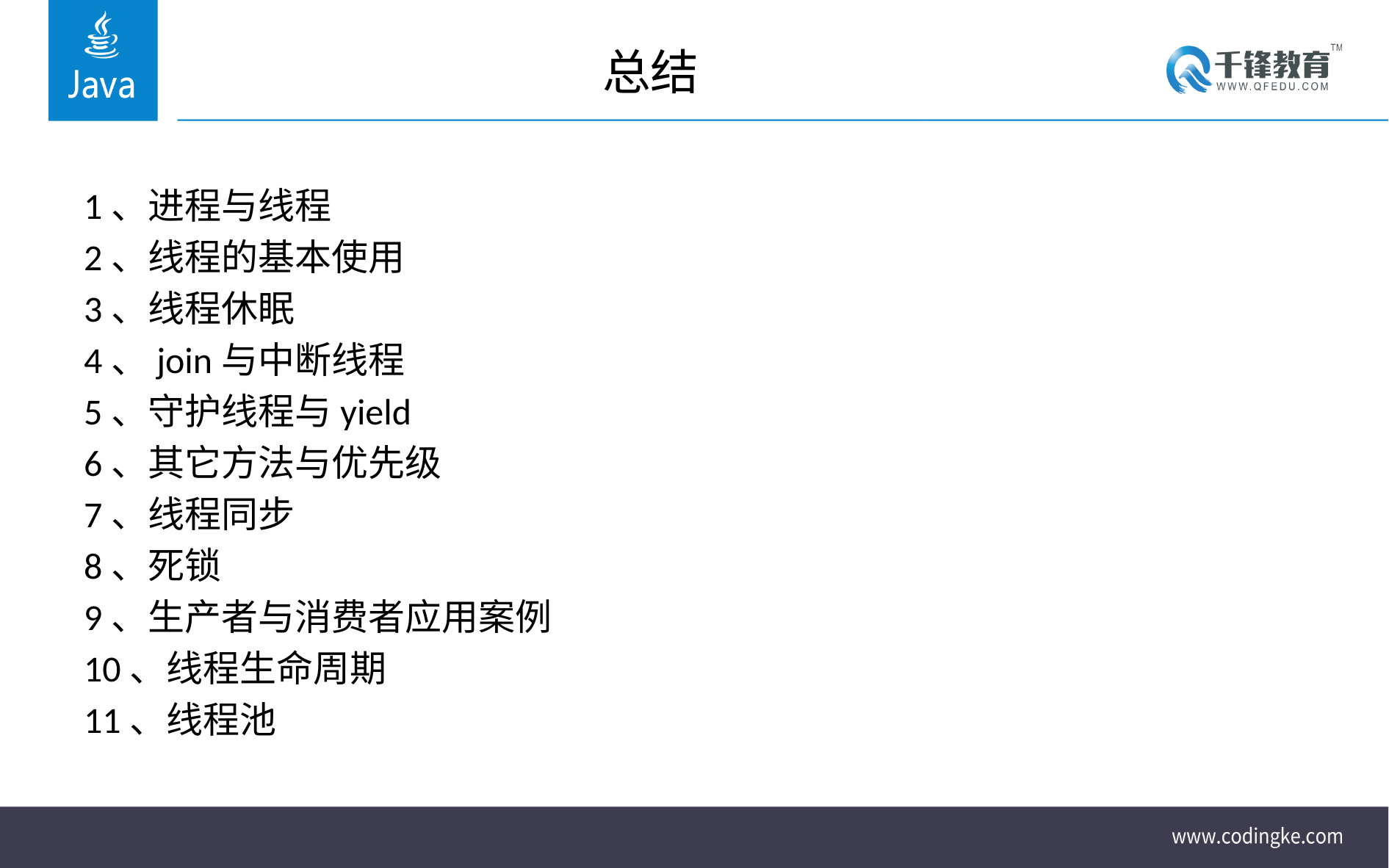

# 总结
1、进程与线程
2、线程的基本使用
3、线程休眠
4、join与中断线程
5、守护线程与yield
6、其它方法与优先级
7、线程同步
8、死锁
9、生产者与消费者应用案例
10、线程生命周期
11、线程池